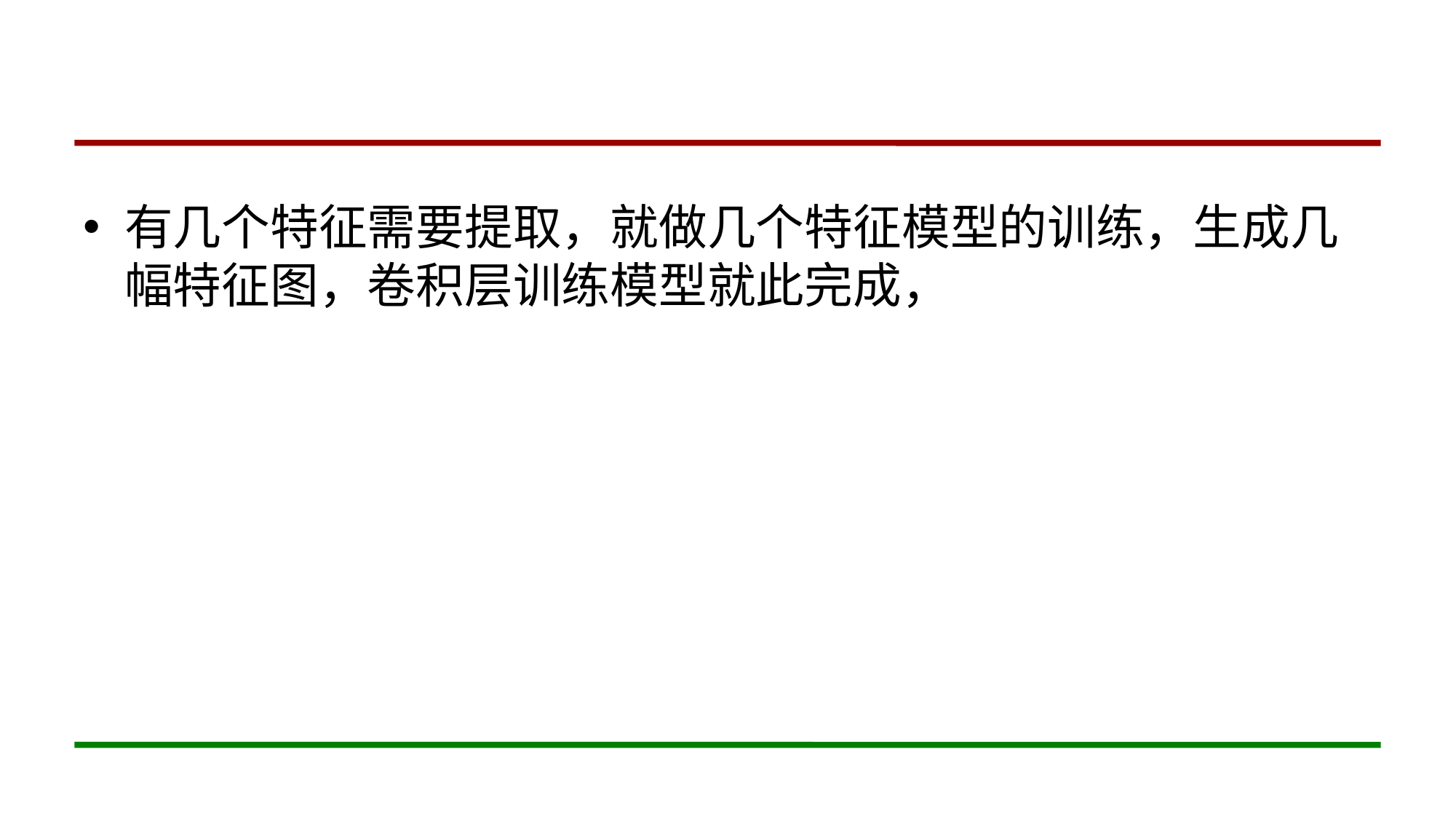

#
有几个特征需要提取，就做几个特征模型的训练，生成几幅特征图，卷积层训练模型就此完成，